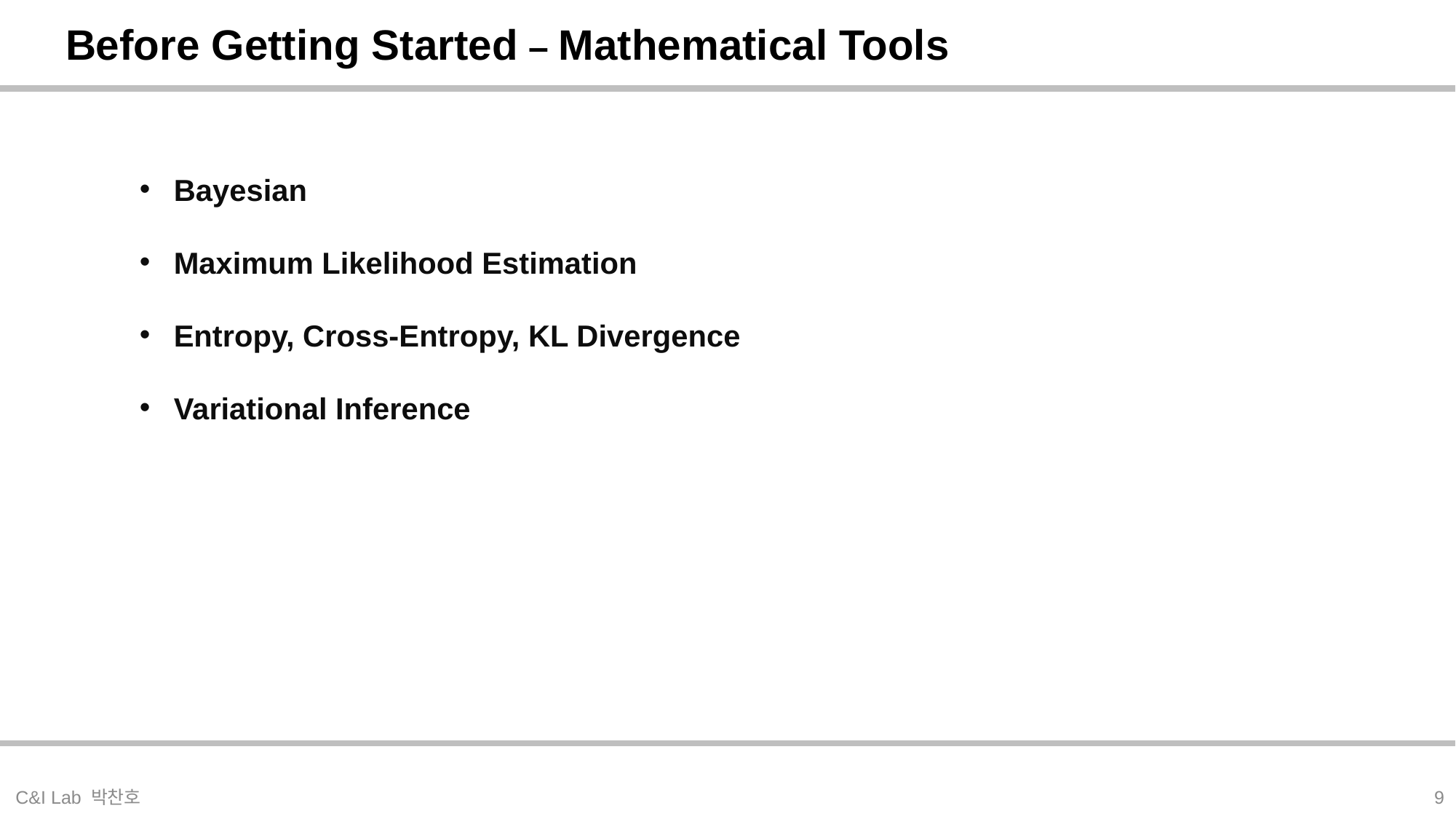

| Before Getting Started – Mathematical Tools |
| --- |
Bayesian
Maximum Likelihood Estimation
Entropy, Cross-Entropy, KL Divergence
Variational Inference
|  |
| --- |
9
C&I Lab 박찬호